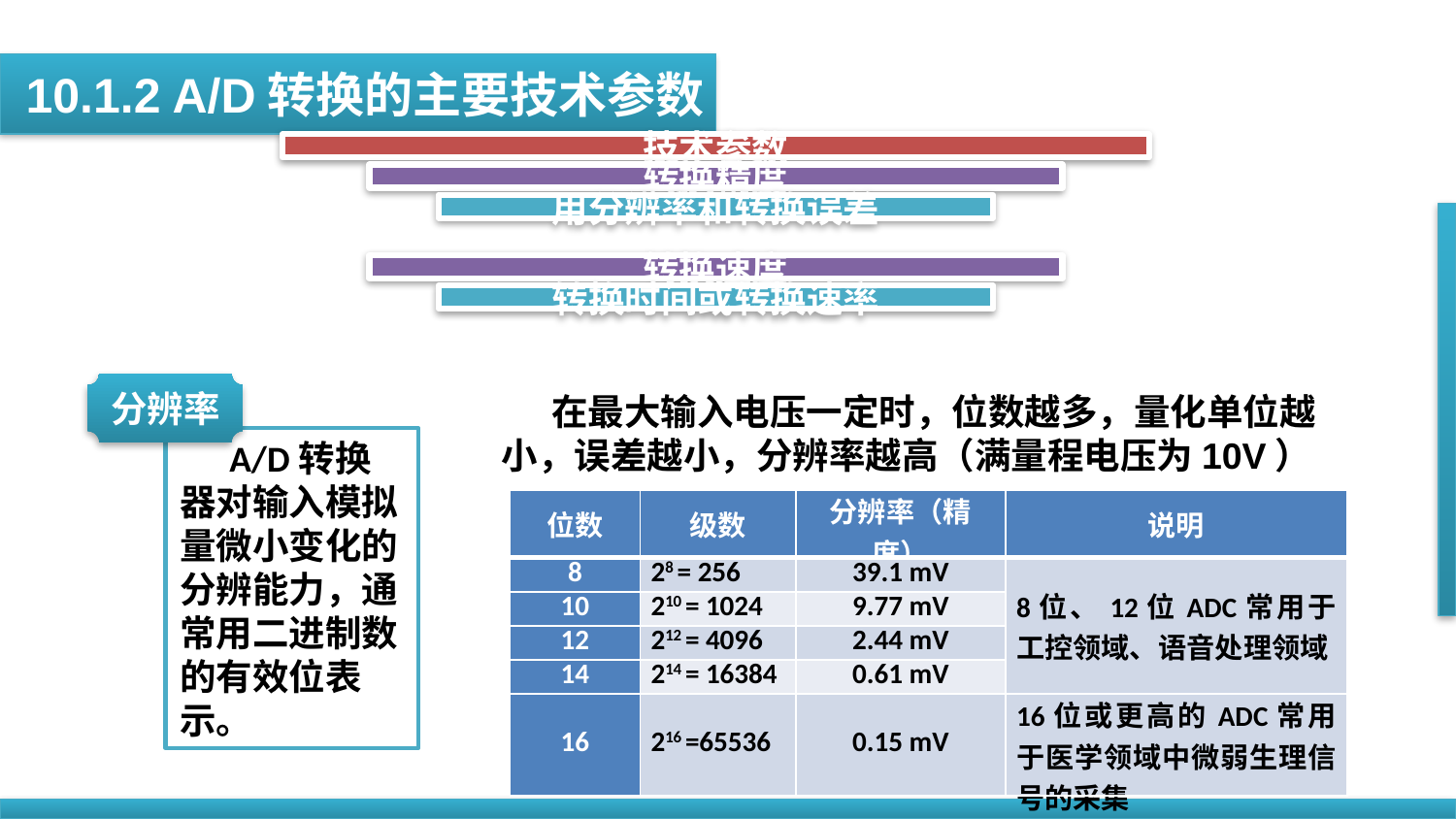

10.1.2 A/D转换的主要技术参数
技术参数
转换精度
用分辨率和转换误差
转换速度
转换时间或转换速率
分辨率
     在最大输入电压一定时，位数越多，量化单位越小，误差越小，分辨率越高（满量程电压为10V）
      A/D转换器对输入模拟量微小变化的分辨能力，通常用二进制数的有效位表示。
| 位数 | 级数 | 分辨率（精度） | 说明 |
| --- | --- | --- | --- |
| 8 | 28 = 256 | 39.1 mV | 8位、12位ADC常用于工控领域、语音处理领域 |
| 10 | 210 = 1024 | 9.77 mV |  |
| 12 | 212 = 4096 | 2.44 mV |  |
| 14 | 214 = 16384 | 0.61 mV |  |
| 16 | 216 =65536 | 0.15 mV | 16位或更高的ADC常用于医学领域中微弱生理信号的采集 |